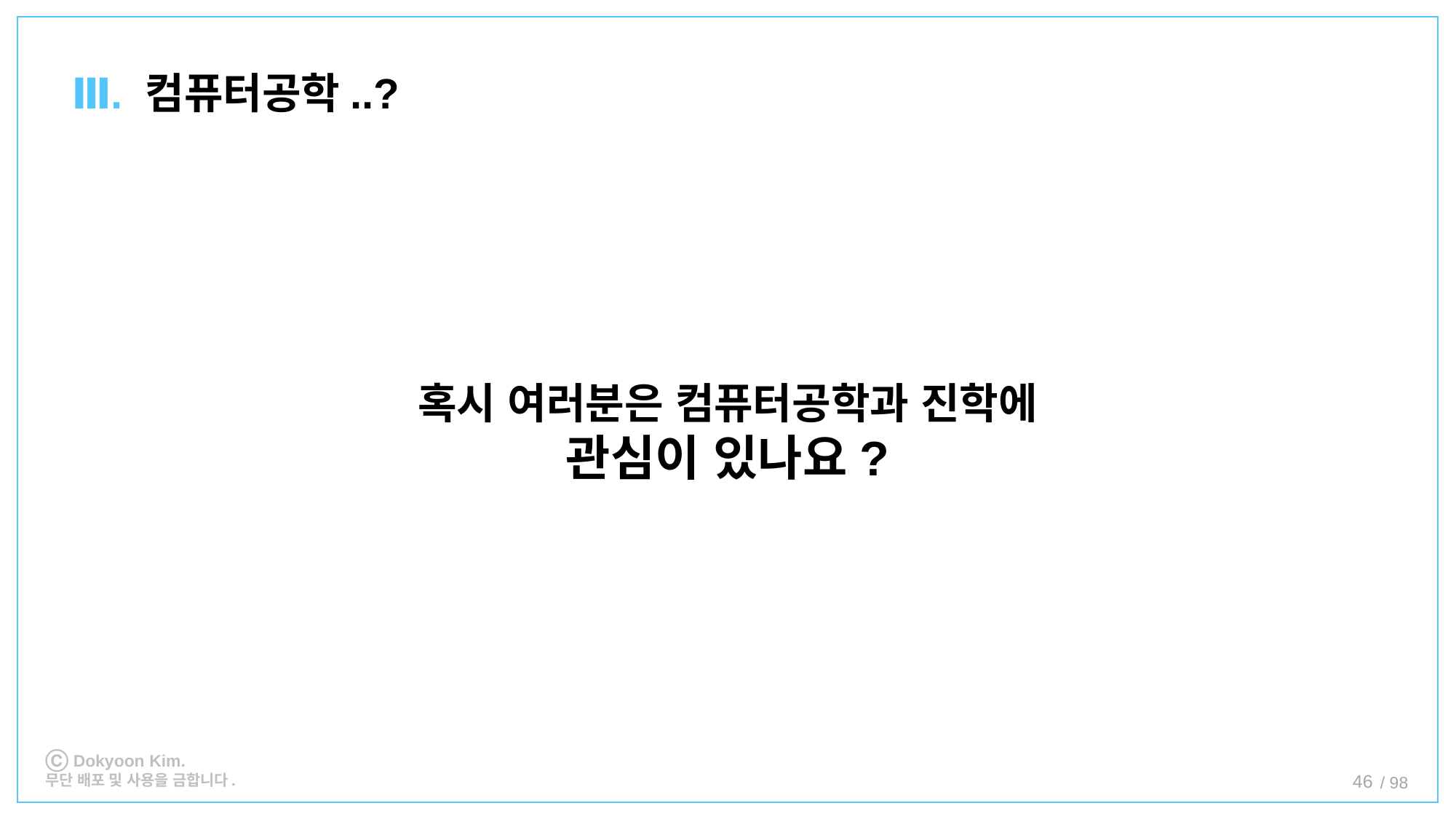

Ⅲ. 컴퓨터공학..?
혹시 여러분은 컴퓨터공학과 진학에
관심이 있나요?
46